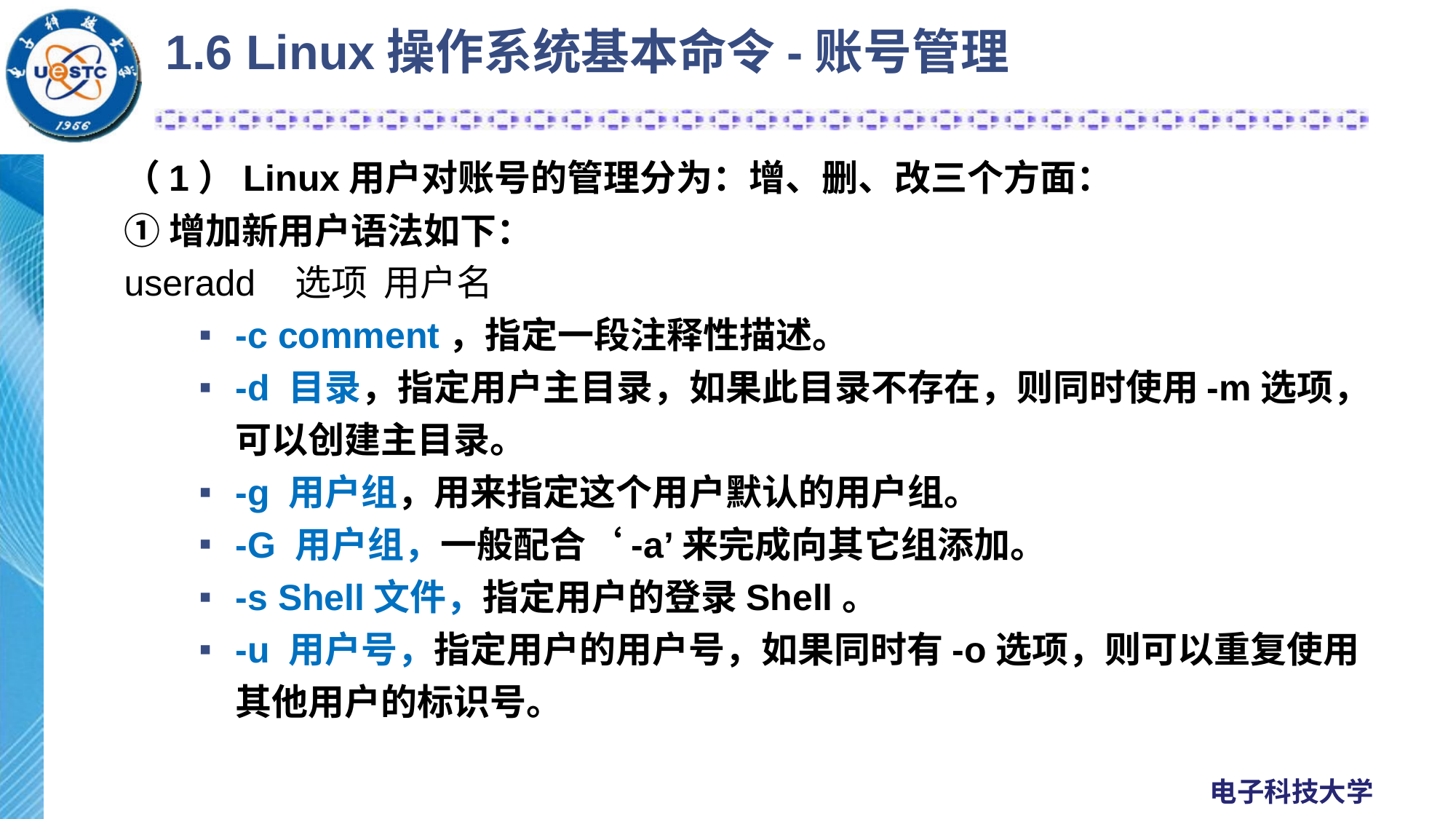

# 1.6 Linux操作系统基本命令-账号管理
（1）Linux用户对账号的管理分为：增、删、改三个方面：
①增加新用户语法如下：
useradd   选项  用户名
-c comment，指定一段注释性描述。
-d 目录，指定用户主目录，如果此目录不存在，则同时使用-m选项，可以创建主目录。
-g 用户组，用来指定这个用户默认的用户组。
-G 用户组，一般配合‘-a’来完成向其它组添加。
-s Shell文件，指定用户的登录Shell。
-u 用户号，指定用户的用户号，如果同时有-o选项，则可以重复使用其他用户的标识号。